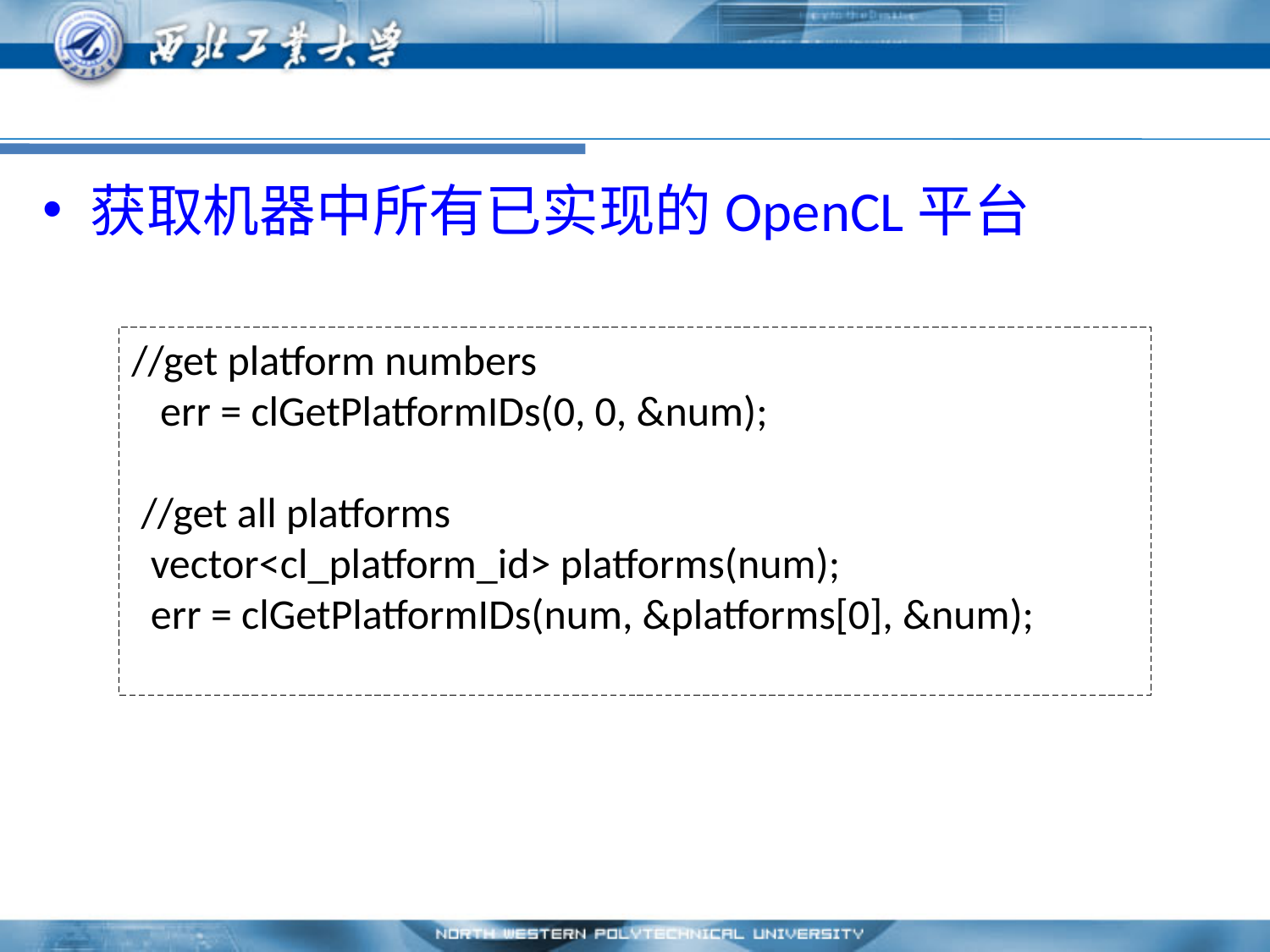

#
获取机器中所有已实现的OpenCL平台
//get platform numbers
   err = clGetPlatformIDs(0, 0, &num);
 //get all platforms
  vector<cl_platform_id> platforms(num);
  err = clGetPlatformIDs(num, &platforms[0], &num);